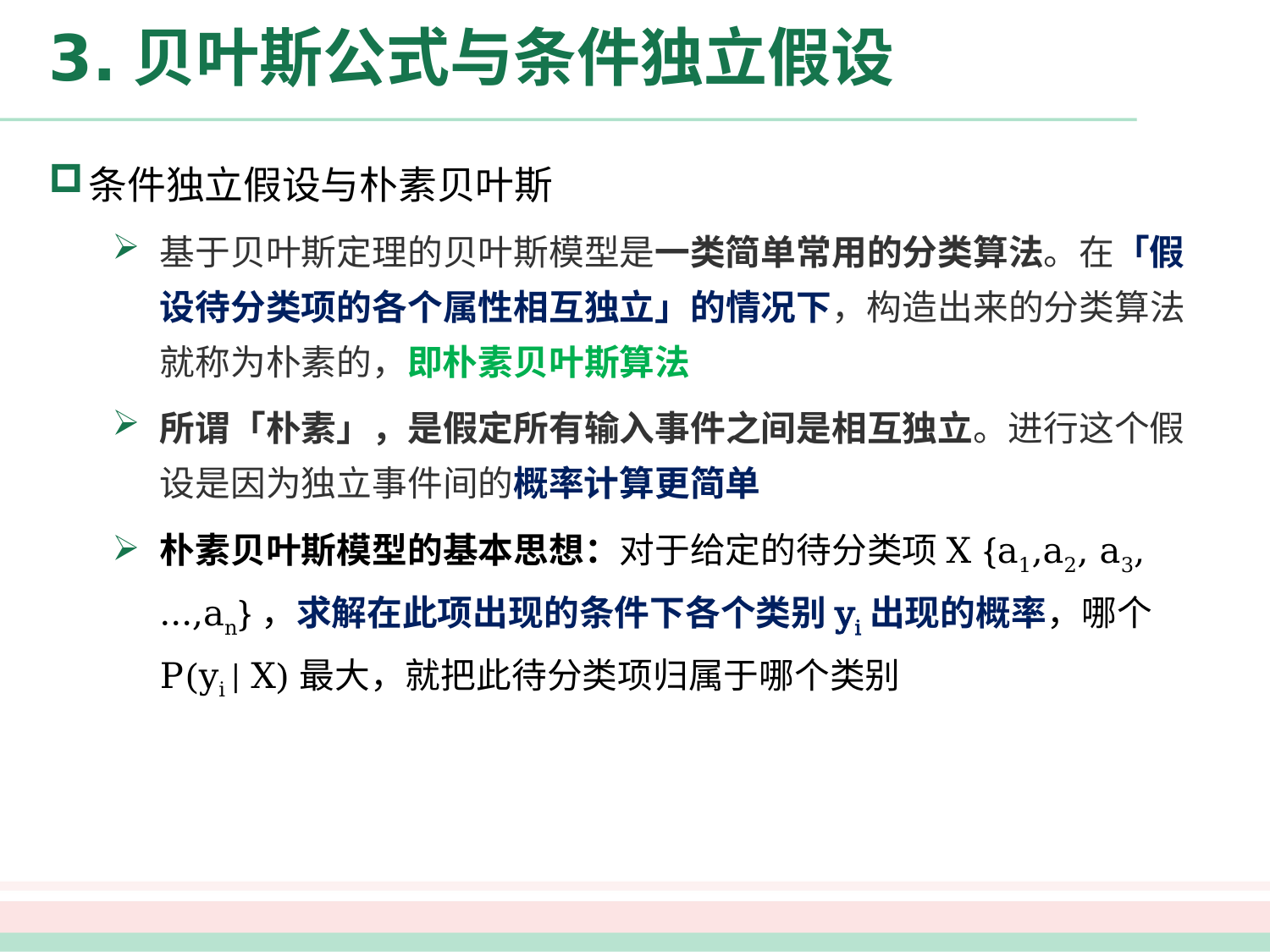

# 3.贝叶斯公式与条件独立假设
条件独立假设与朴素贝叶斯
基于贝叶斯定理的贝叶斯模型是一类简单常用的分类算法。在「假设待分类项的各个属性相互独立」的情况下，构造出来的分类算法就称为朴素的，即朴素贝叶斯算法
所谓「朴素」，是假定所有输入事件之间是相互独立。进行这个假设是因为独立事件间的概率计算更简单
朴素贝叶斯模型的基本思想：对于给定的待分类项X {a1,a2, a3,…,an}，求解在此项出现的条件下各个类别yi出现的概率，哪个P(yi | X)最大，就把此待分类项归属于哪个类别